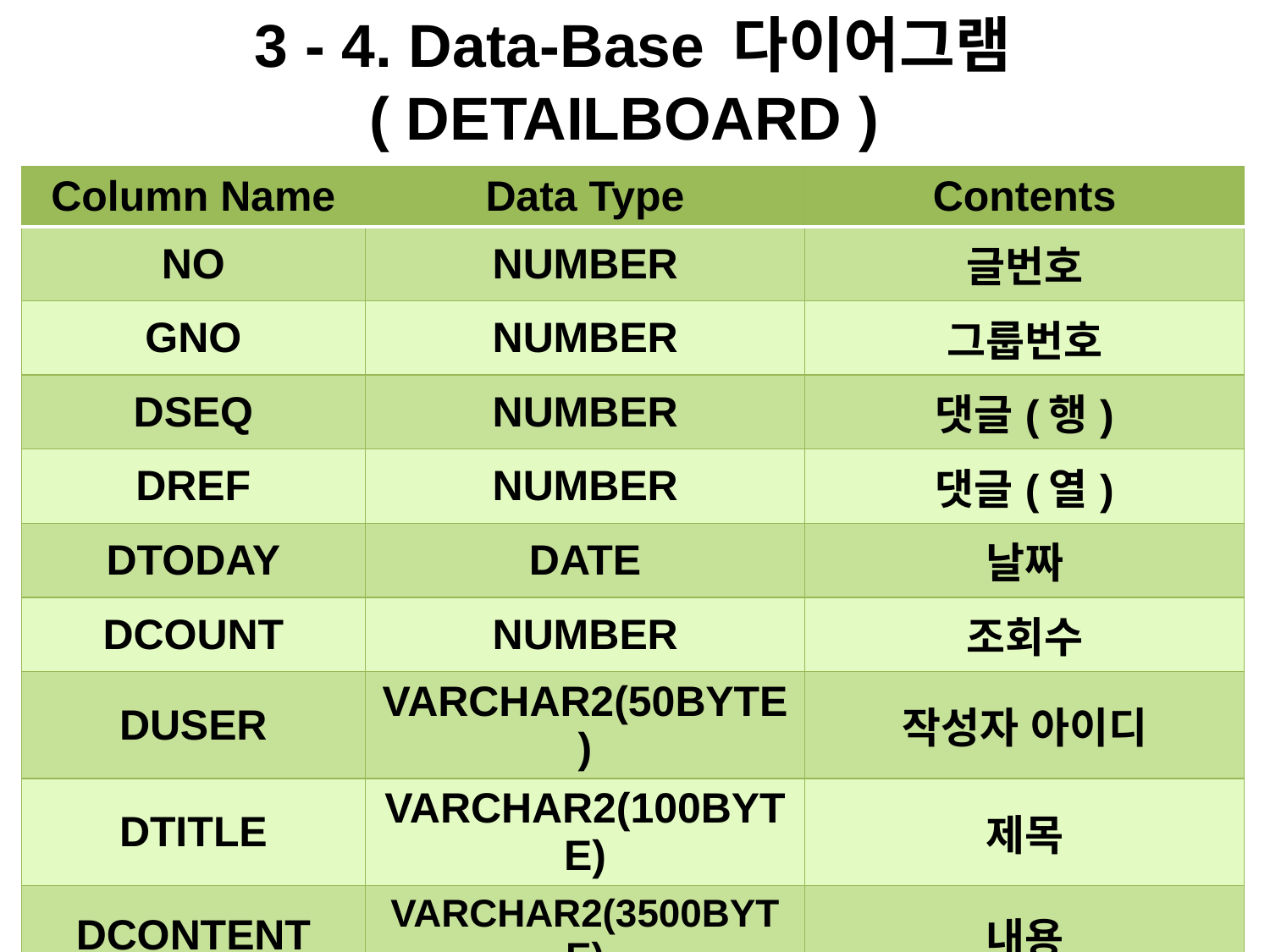

# 3 - 4. Data-Base 다이어그램 ( DETAILBOARD )
| Column Name | Data Type | Contents |
| --- | --- | --- |
| NO | NUMBER | 글번호 |
| GNO | NUMBER | 그룹번호 |
| DSEQ | NUMBER | 댓글(행) |
| DREF | NUMBER | 댓글(열) |
| DTODAY | DATE | 날짜 |
| DCOUNT | NUMBER | 조회수 |
| DUSER | VARCHAR2(50BYTE) | 작성자 아이디 |
| DTITLE | VARCHAR2(100BYTE) | 제목 |
| DCONTENT | VARCHAR2(3500BYTE) | 내용 |
| PID | VARCHAR2(100BYTE) | 펜션주 아이디 |